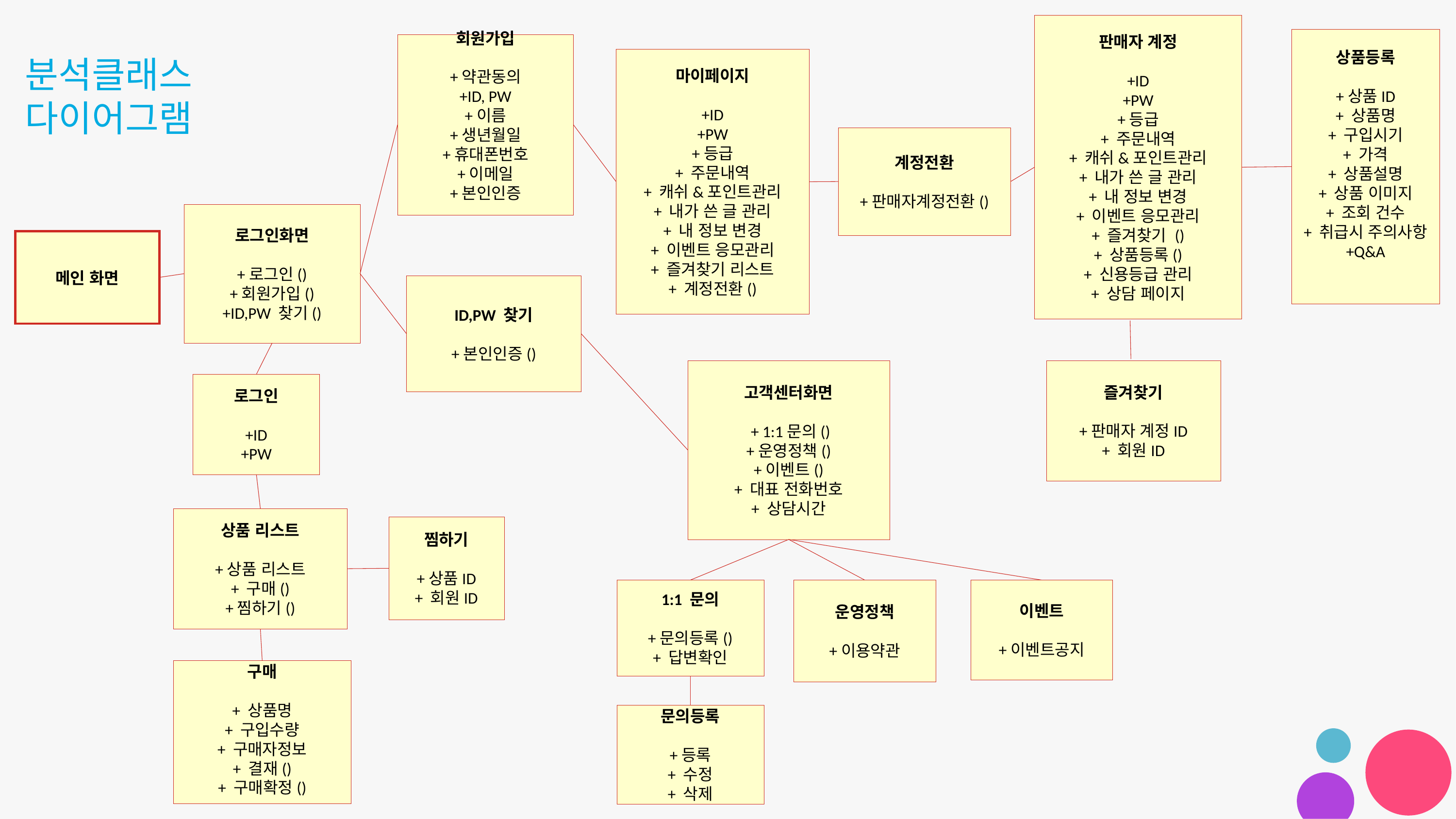

# 분석클래스다이어그램
판매자 계정

+ID
+PW
+등급
+ 주문내역
+ 캐쉬&포인트관리
+ 내가 쓴 글 관리
+ 내 정보 변경
+ 이벤트 응모관리
+ 즐겨찾기 ()
+ 상품등록()
+ 신용등급 관리
+ 상담 페이지

상품등록

+상품ID
+ 상품명
+ 구입시기
+ 가격
+ 상품설명
+ 상품 이미지
+ 조회 건수
+ 취급시 주의사항
+Q&A

회원가입

+약관동의
+ID, PW
+이름
+생년월일
+휴대폰번호
+이메일
+본인인증

마이페이지

+ID
+PW
+등급
+ 주문내역
+ 캐쉬&포인트관리
+ 내가 쓴 글 관리
+ 내 정보 변경
+ 이벤트 응모관리
+ 즐겨찾기 리스트
+ 계정전환()
계정전환

+판매자계정전환()
로그인화면

+로그인()
+회원가입()
+ID,PW 찾기()
메인 화면
ID,PW 찾기

+본인인증()
고객센터화면

 + 1:1문의()
+운영정책()
+이벤트()
+ 대표 전화번호
+ 상담시간
즐겨찾기

+판매자 계정ID
+ 회원ID
로그인

+ID
+PW
상품 리스트

+상품 리스트
+ 구매()
+찜하기()
찜하기

+상품ID
+ 회원ID
1:1 문의

+문의등록()
+ 답변확인
운영정책

+이용약관
이벤트

+이벤트공지

구매

+ 상품명
+ 구입수량
+ 구매자정보
+ 결재()
+ 구매확정()

문의등록

+등록
+ 수정
+ 삭제